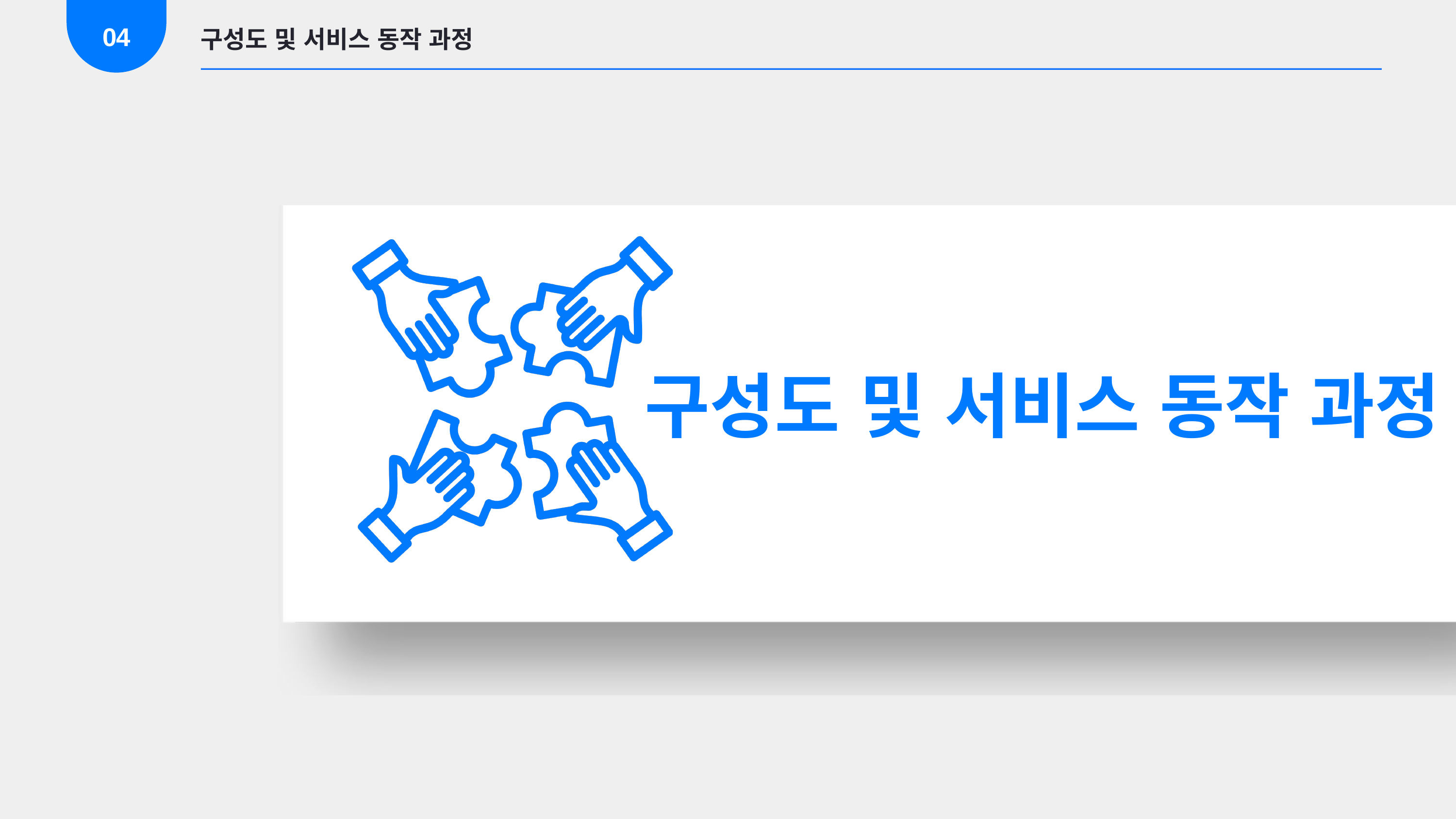

04
구성도 및 서비스 동작 과정

구성도 및 서비스 동작 과정